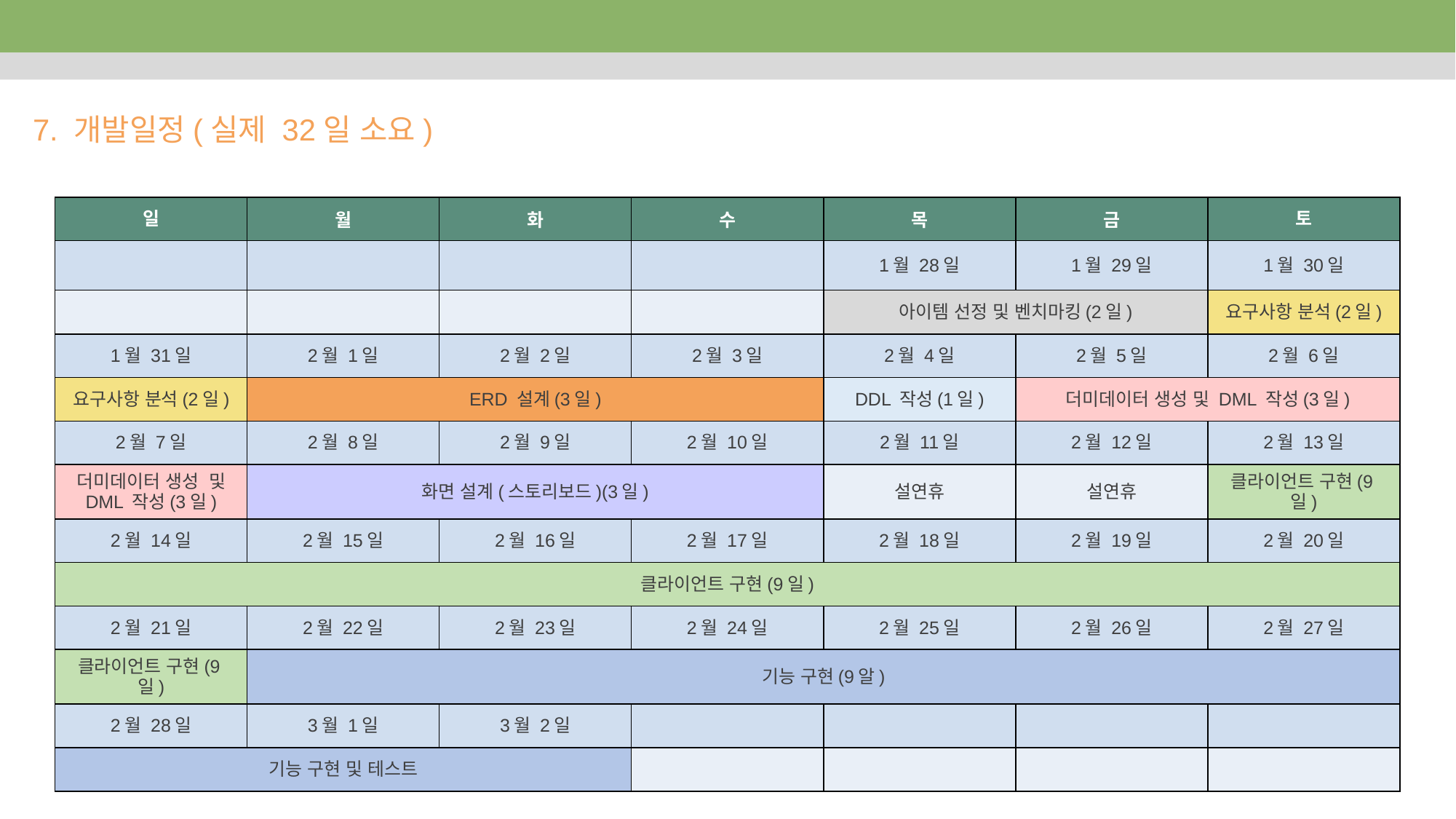

7. 개발일정(실제 32일 소요)
| 일 | 월 | 화 | 수 | 목 | 금 | 토 |
| --- | --- | --- | --- | --- | --- | --- |
|  |  |  |  | 1월 28일 | 1월 29일 | 1월 30일 |
|  |  |  |  | 아이템 선정 및 벤치마킹(2일) |  | 요구사항 분석(2일) |
| 1월 31일 | 2월 1일 | 2월 2일 | 2월 3일 | 2월 4일 | 2월 5일 | 2월 6일 |
| 요구사항 분석(2일) | ERD 설계(3일) |  |  | DDL 작성(1일) | 더미데이터 생성 및 DML 작성(3일) |  |
| 2월 7일 | 2월 8일 | 2월 9일 | 2월 10일 | 2월 11일 | 2월 12일 | 2월 13일 |
| 더미데이터 생성 및 DML 작성(3일) | 화면 설계(스토리보드)(3일) |  |  | 설연휴 | 설연휴 | 클라이언트 구현(9일) |
| 2월 14일 | 2월 15일 | 2월 16일 | 2월 17일 | 2월 18일 | 2월 19일 | 2월 20일 |
| 클라이언트 구현(9일) |  |  |  |  |  |  |
| 2월 21일 | 2월 22일 | 2월 23일 | 2월 24일 | 2월 25일 | 2월 26일 | 2월 27일 |
| 클라이언트 구현(9일) | 기능 구현(9알) |  |  |  |  |  |
| 2월 28일 | 3월 1일 | 3월 2일 |  |  |  |  |
| 기능 구현 및 테스트 |  |  |  |  |  |  |